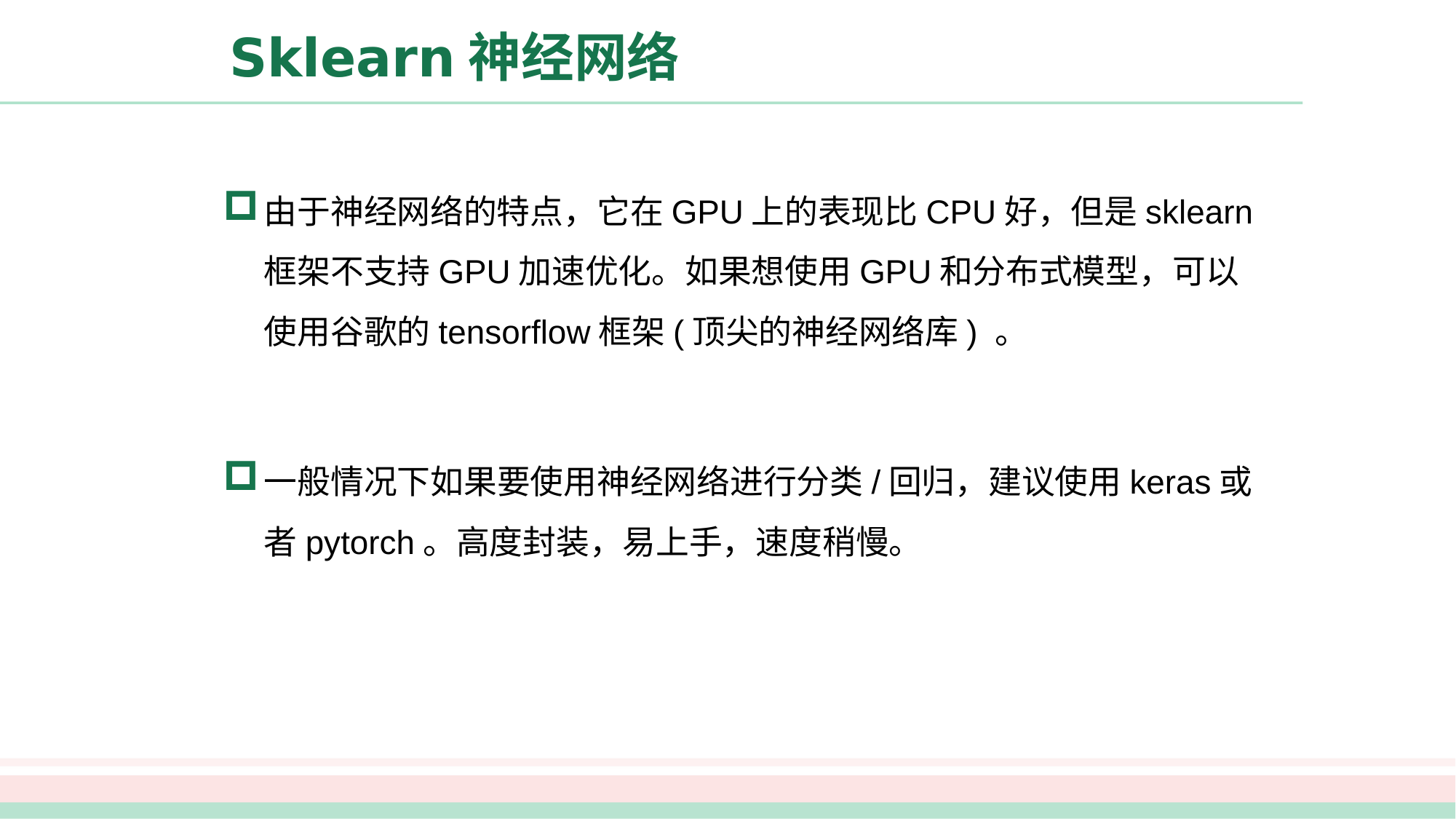

# Sklearn神经网络
由于神经网络的特点，它在GPU上的表现比CPU好，但是sklearn框架不支持GPU加速优化。如果想使用GPU和分布式模型，可以使用谷歌的tensorflow框架(顶尖的神经网络库) 。

一般情况下如果要使用神经网络进行分类/回归，建议使用keras或者pytorch。高度封装，易上手，速度稍慢。